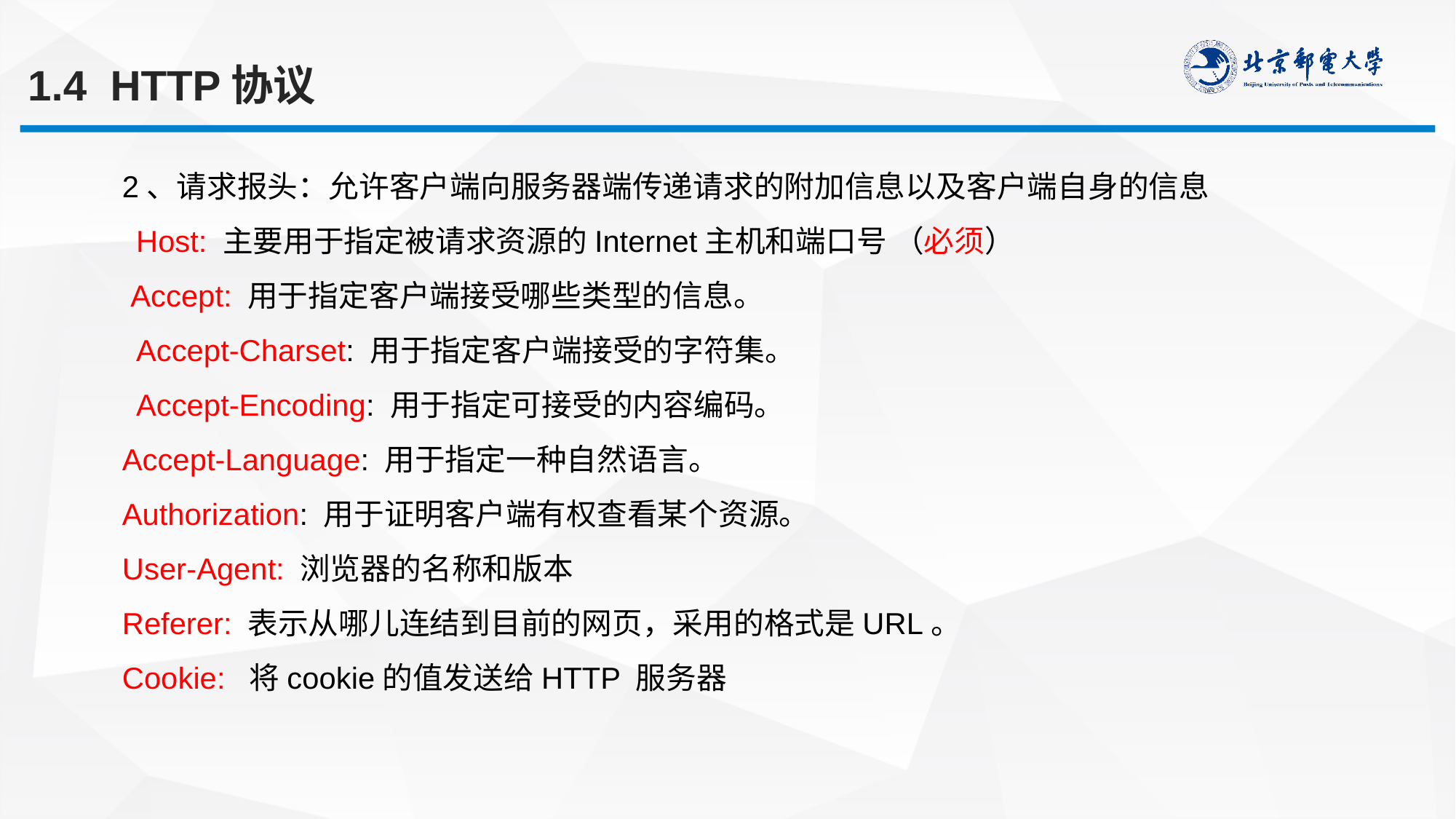

1.4  HTTP协议

2、请求报头：允许客户端向服务器端传递请求的附加信息以及客户端自身的信息
 Host: 主要用于指定被请求资源的Internet主机和端口号 （必须）
 Accept: 用于指定客户端接受哪些类型的信息。
 Accept-Charset: 用于指定客户端接受的字符集。
 Accept-Encoding: 用于指定可接受的内容编码。
Accept-Language: 用于指定一种自然语言。
Authorization: 用于证明客户端有权查看某个资源。
User-Agent: 浏览器的名称和版本
Referer: 表示从哪儿连结到目前的网页，采用的格式是URL。
Cookie:  将cookie的值发送给HTTP 服务器